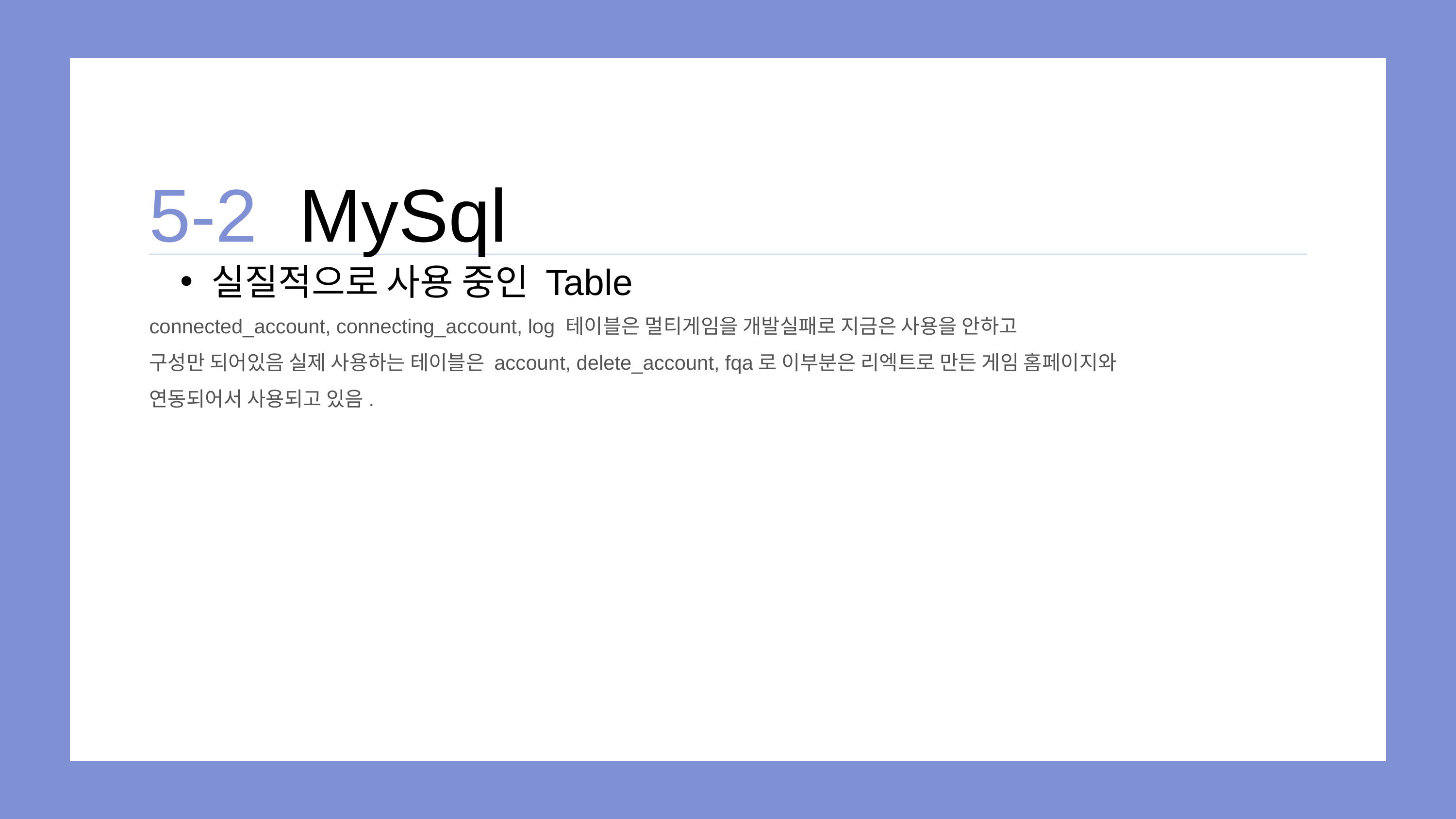

5-2
MySql
실질적으로 사용 중인 Table

connected_account, connecting_account, log 테이블은 멀티게임을 개발실패로 지금은 사용을 안하고
구성만 되어있음 실제 사용하는 테이블은 account, delete_account, fqa로 이부분은 리엑트로 만든 게임 홈페이지와
연동되어서 사용되고 있음.